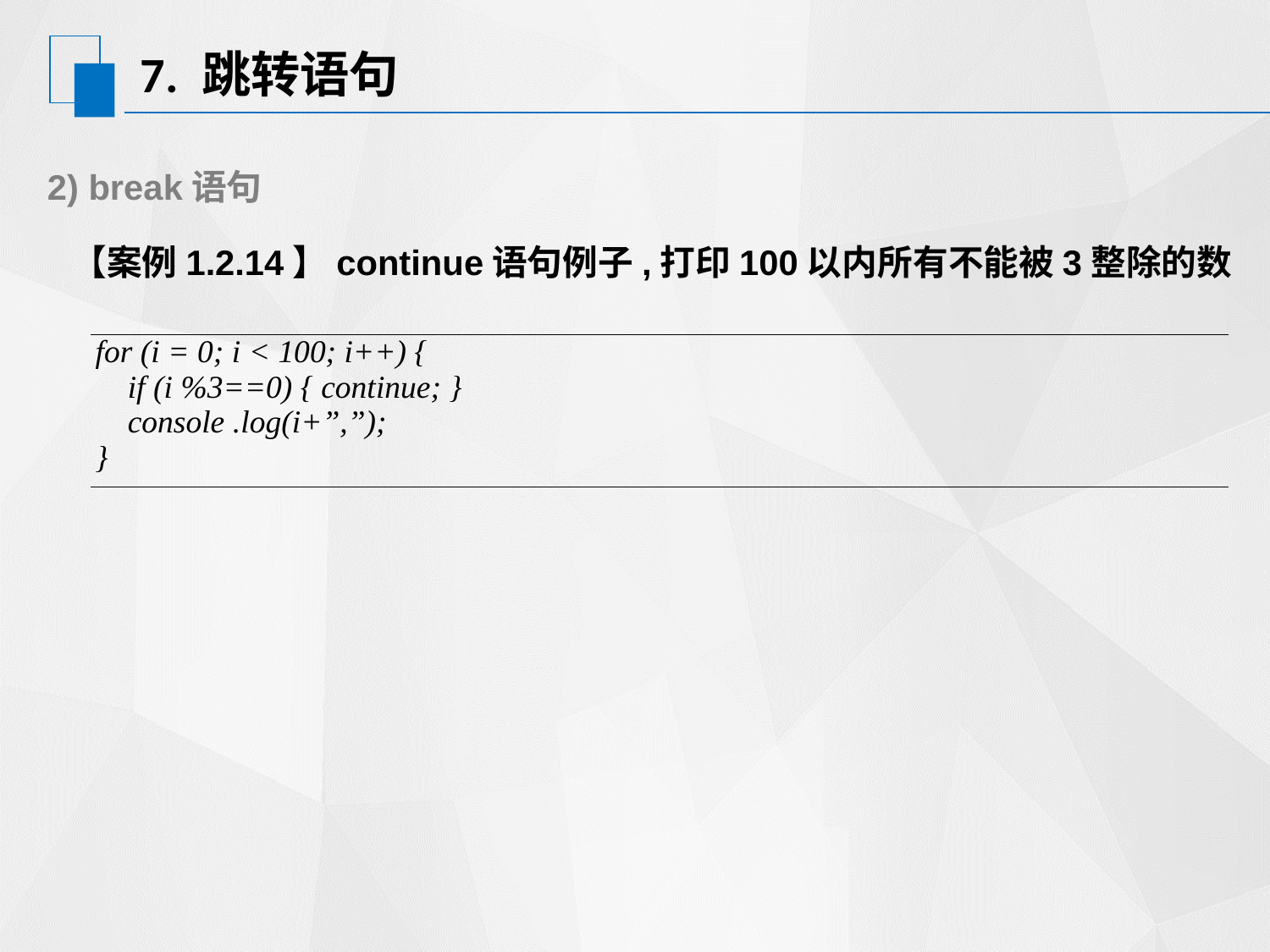

# 7. 跳转语句
2) break语句
【案例1.2.14】continue语句例子,打印100以内所有不能被3整除的数
| for (i = 0; i < 100; i++) { if (i %3==0) { continue; } console .log(i+”,”); } |
| --- |